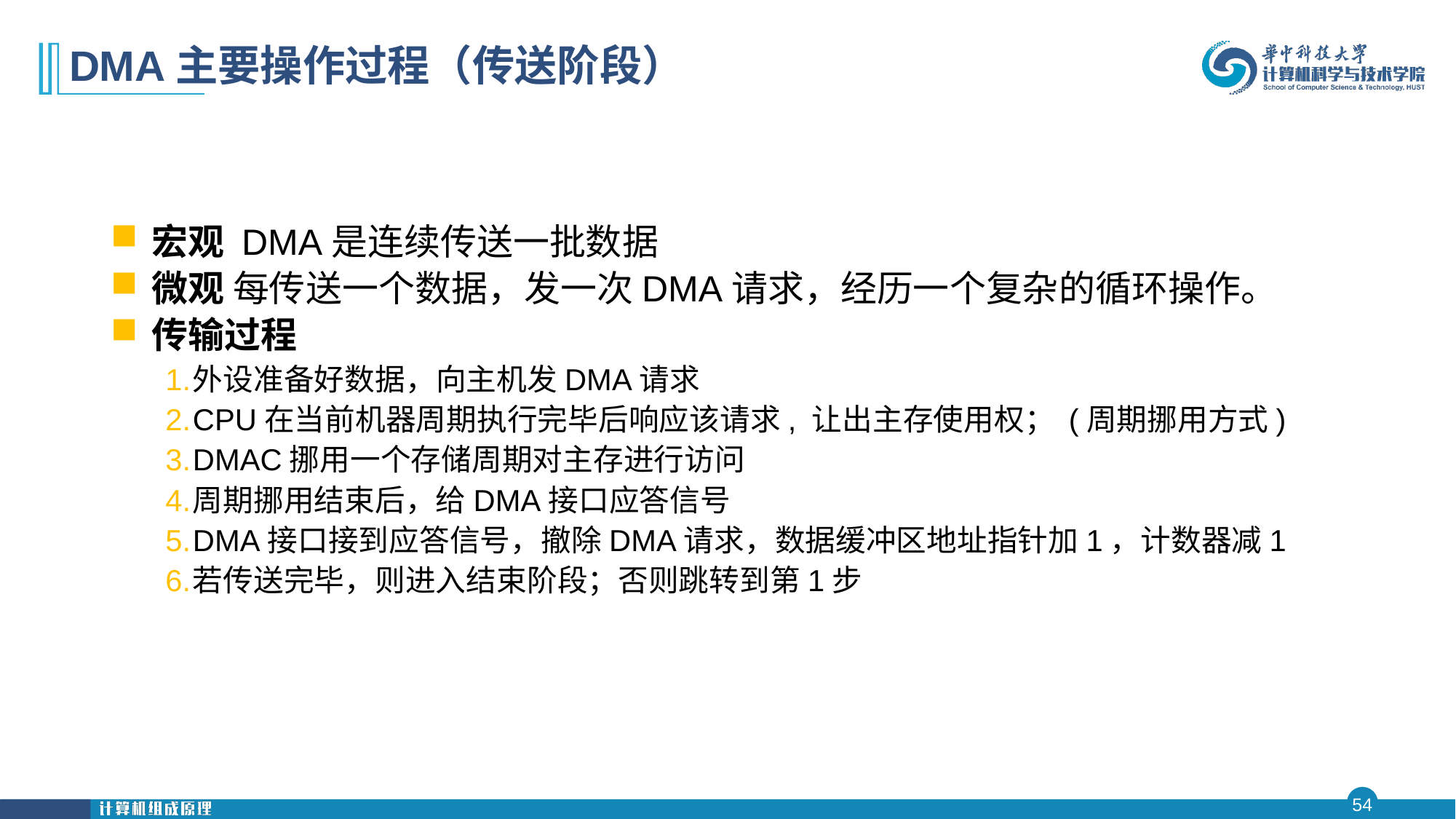

# DMA主要操作过程（传送阶段）
宏观 DMA是连续传送一批数据
微观 每传送一个数据，发一次DMA请求，经历一个复杂的循环操作。
传输过程
外设准备好数据，向主机发DMA请求
CPU在当前机器周期执行完毕后响应该请求, 让出主存使用权； (周期挪用方式)
DMAC挪用一个存储周期对主存进行访问
周期挪用结束后，给DMA接口应答信号
DMA接口接到应答信号，撤除DMA请求，数据缓冲区地址指针加1，计数器减1
若传送完毕，则进入结束阶段；否则跳转到第1步